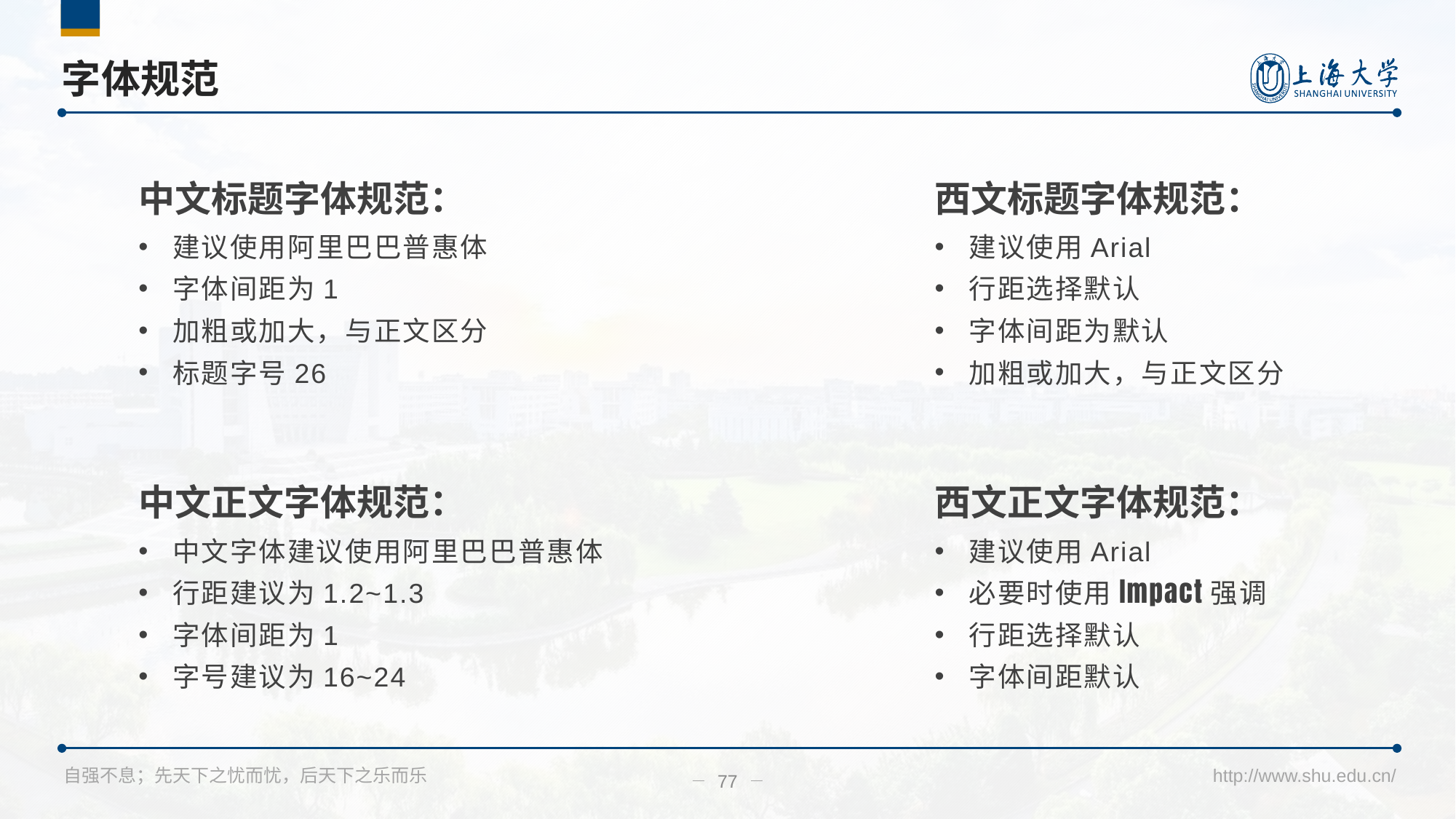

# 字体规范
中文标题字体规范：
西文标题字体规范：
建议使用阿里巴巴普惠体
字体间距为1
加粗或加大，与正文区分
标题字号26
建议使用Arial
行距选择默认
字体间距为默认
加粗或加大，与正文区分
中文正文字体规范：
西文正文字体规范：
中文字体建议使用阿里巴巴普惠体
行距建议为1.2~1.3
字体间距为1
字号建议为16~24
建议使用Arial
必要时使用Impact强调
行距选择默认
字体间距默认
77